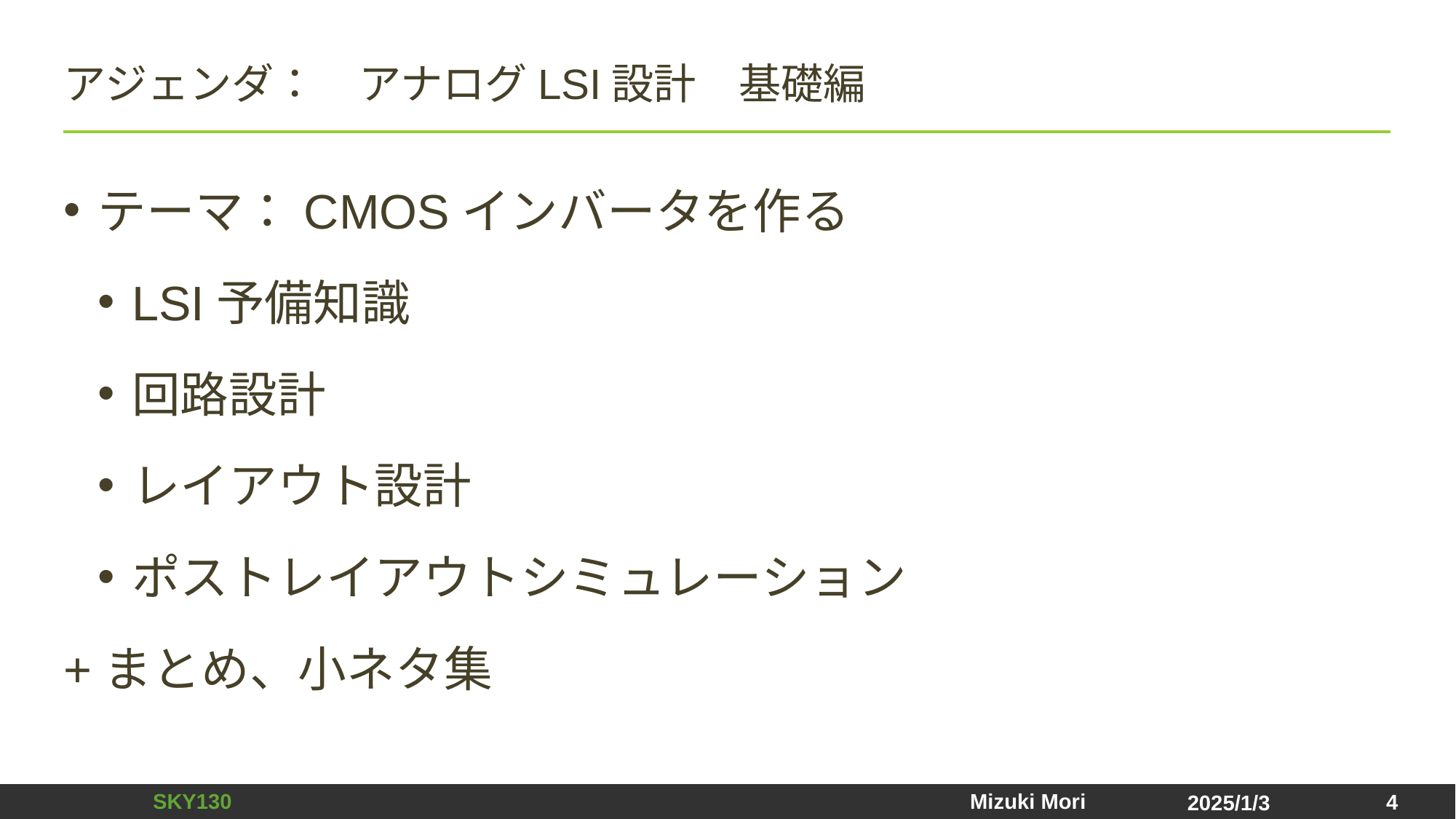

# アジェンダ：　アナログLSI設計　基礎編
テーマ：CMOSインバータを作る
LSI予備知識
回路設計
レイアウト設計
ポストレイアウトシミュレーション
+まとめ、小ネタ集

4
2025/1/3